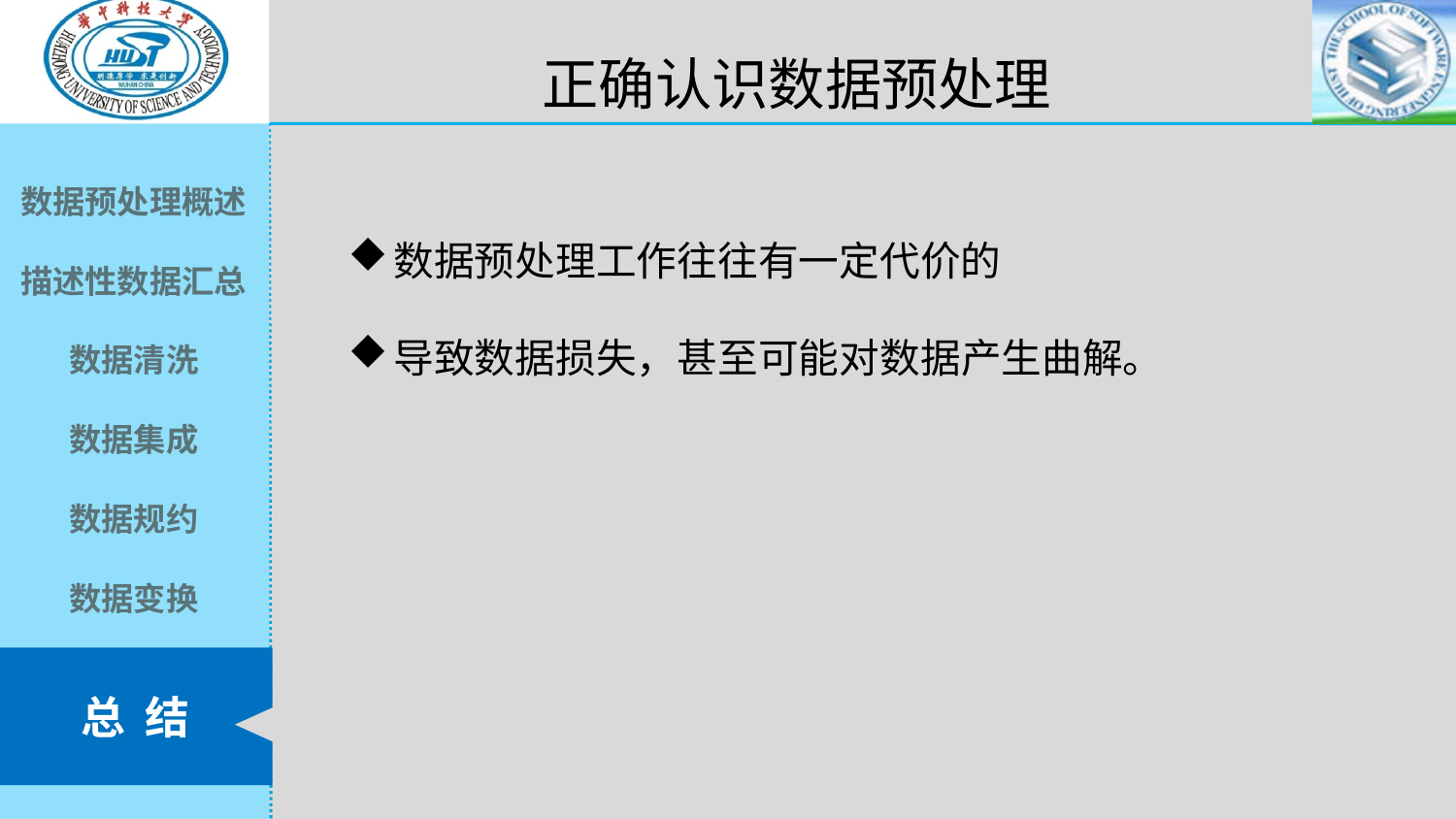

正确认识数据预处理
数据预处理工作往往有一定代价的
导致数据损失，甚至可能对数据产生曲解。